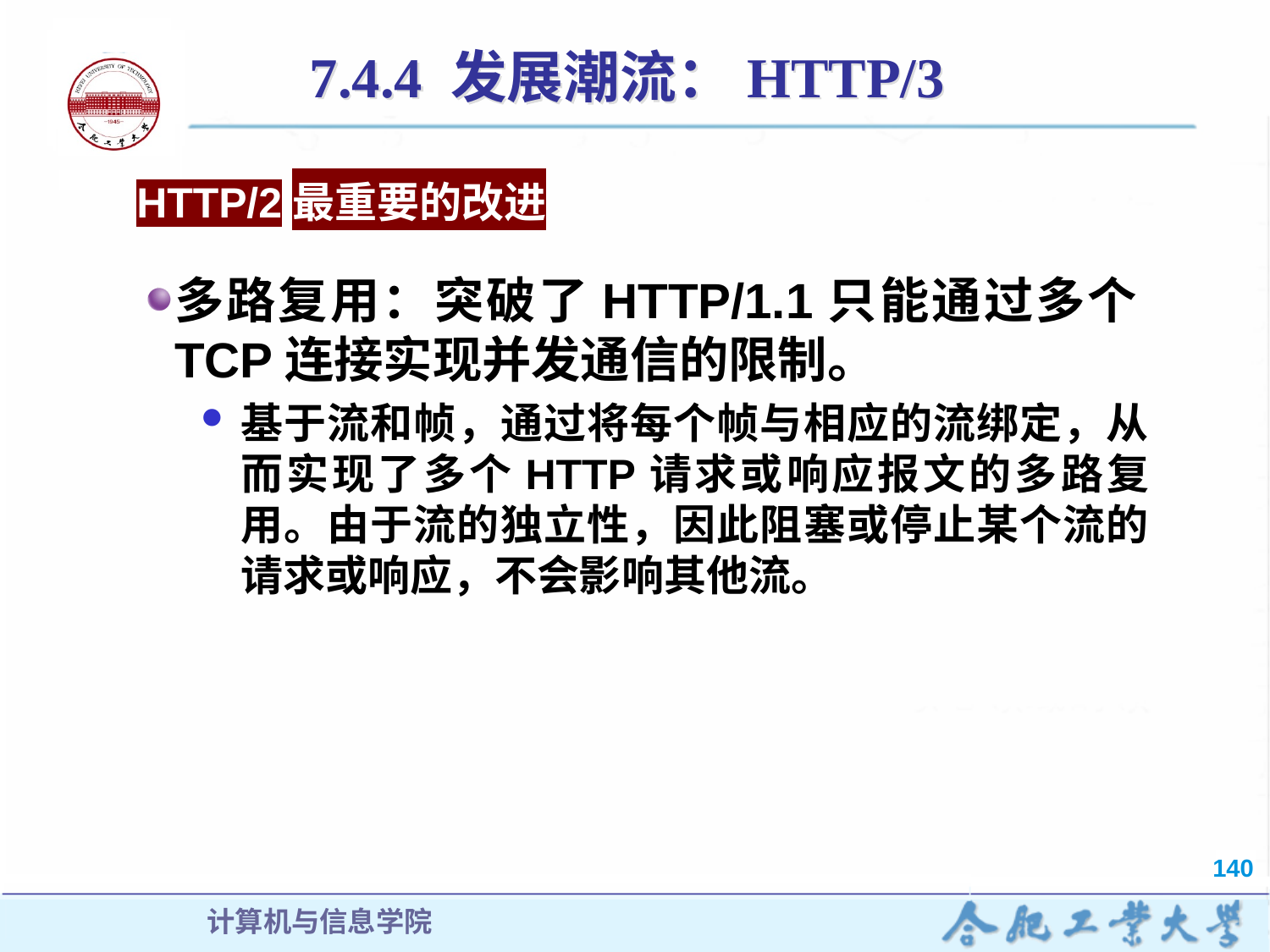

7.4.4 发展潮流：HTTP/3
HTTP/2最重要的改进
多路复用：突破了HTTP/1.1只能通过多个TCP连接实现并发通信的限制。
基于流和帧，通过将每个帧与相应的流绑定，从而实现了多个HTTP请求或响应报文的多路复用。由于流的独立性，因此阻塞或停止某个流的请求或响应，不会影响其他流。